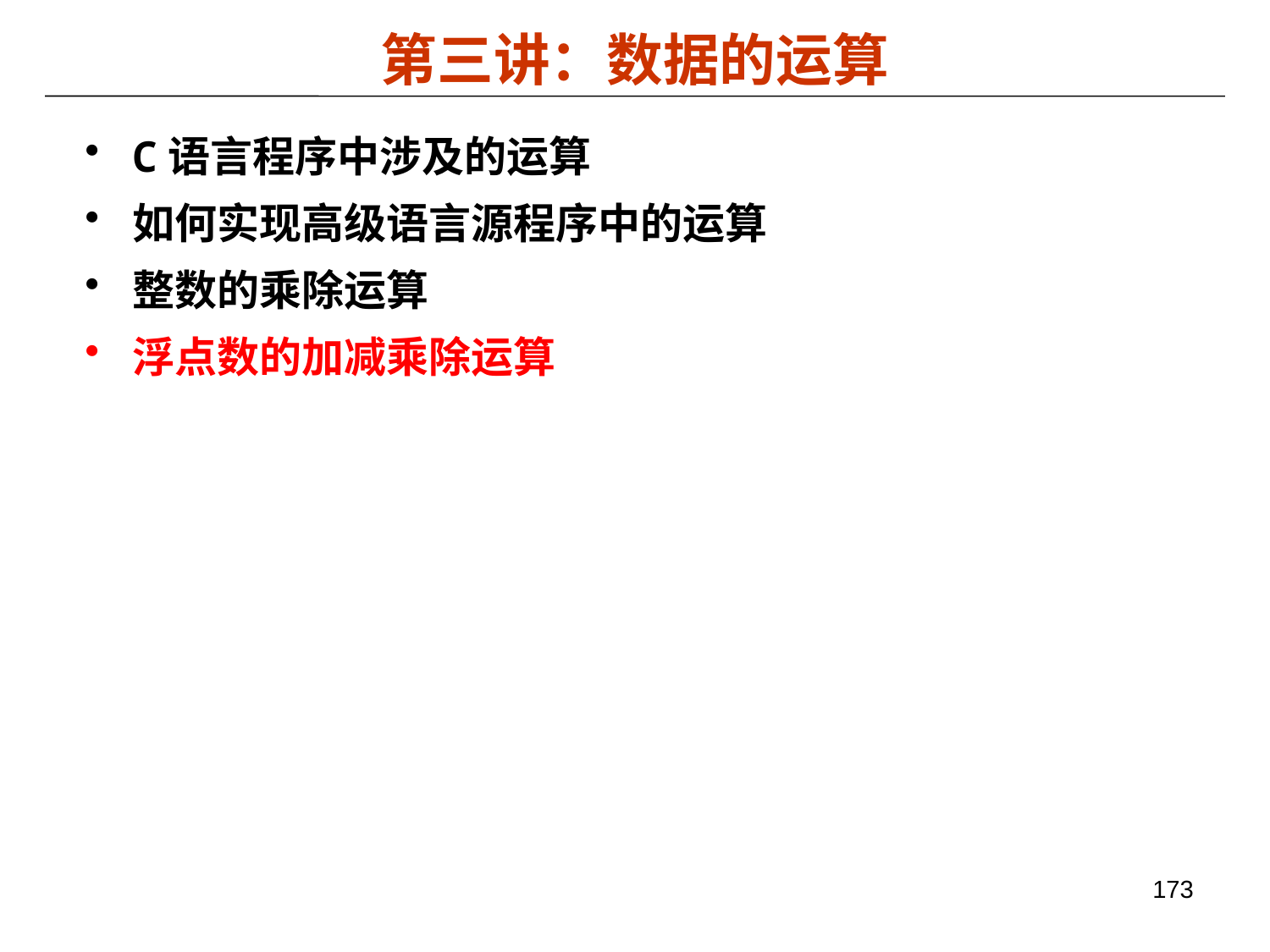

# 第三讲：数据的运算
C语言程序中涉及的运算
如何实现高级语言源程序中的运算
整数的乘除运算
浮点数的加减乘除运算
173